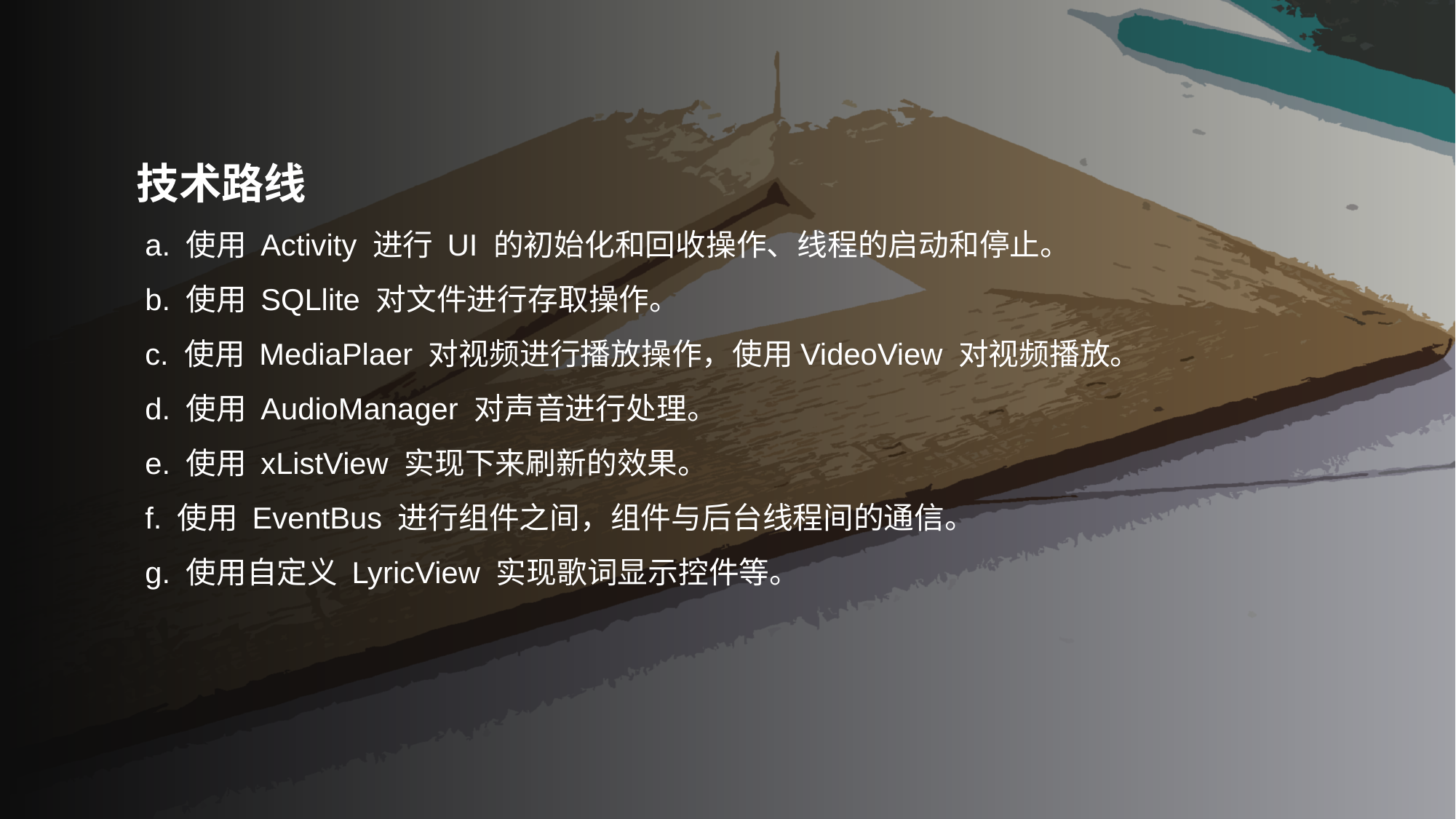

技术路线
 a. 使用 Activity 进行 UI 的初始化和回收操作、线程的启动和停止。
 b. 使用 SQLlite 对文件进行存取操作。
 c. 使用 MediaPlaer 对视频进行播放操作，使用VideoView 对视频播放。
 d. 使用 AudioManager 对声音进行处理。
 e. 使用 xListView 实现下来刷新的效果。
 f. 使用 EventBus 进行组件之间，组件与后台线程间的通信。
 g. 使用自定义 LyricView 实现歌词显示控件等。